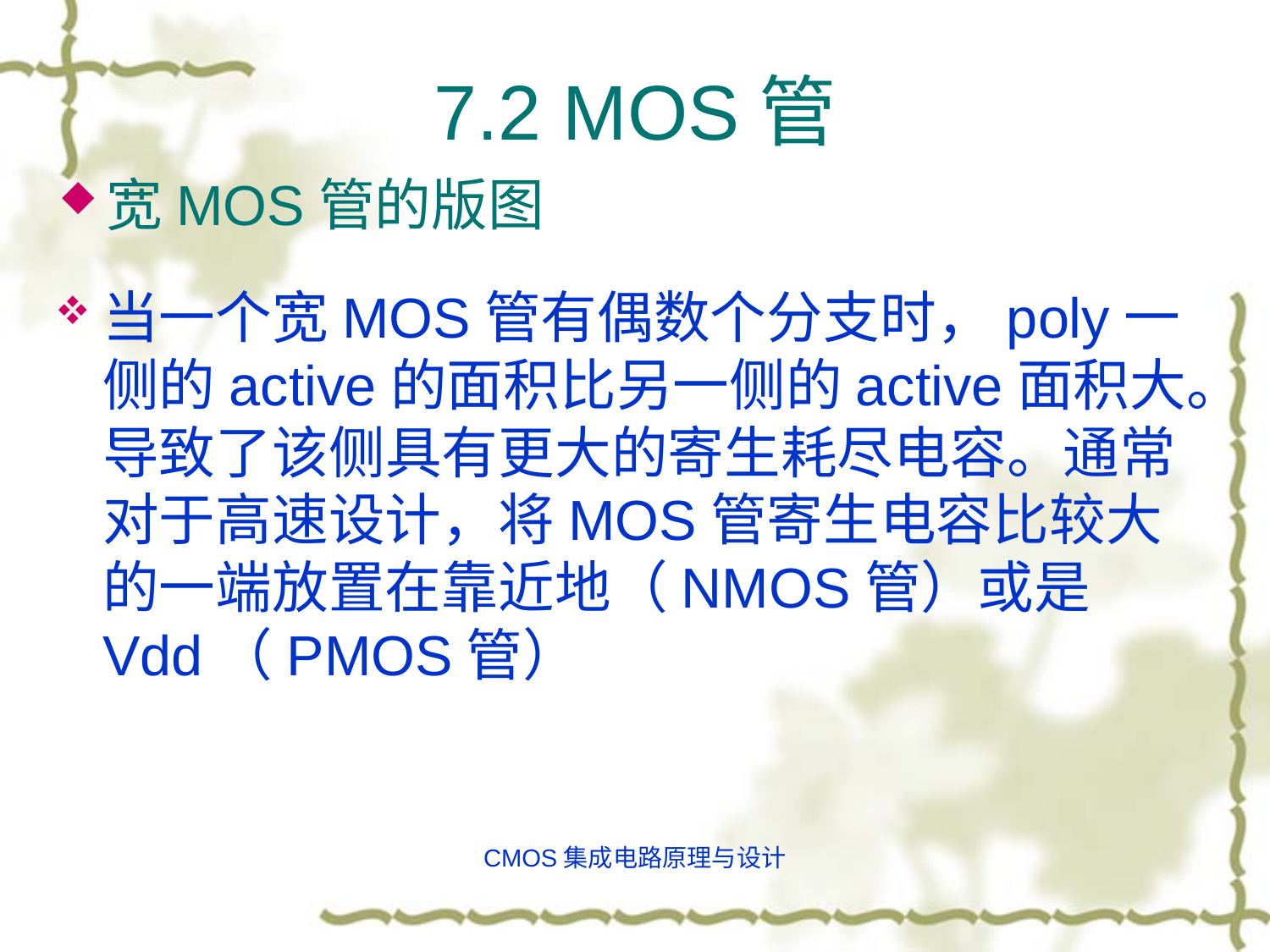

7.2 MOS管
#
宽MOS管的版图
当一个宽MOS管有偶数个分支时，poly一侧的active的面积比另一侧的active面积大。导致了该侧具有更大的寄生耗尽电容。通常对于高速设计，将MOS管寄生电容比较大的一端放置在靠近地（NMOS管）或是Vdd（PMOS管）
CMOS集成电路原理与设计
34